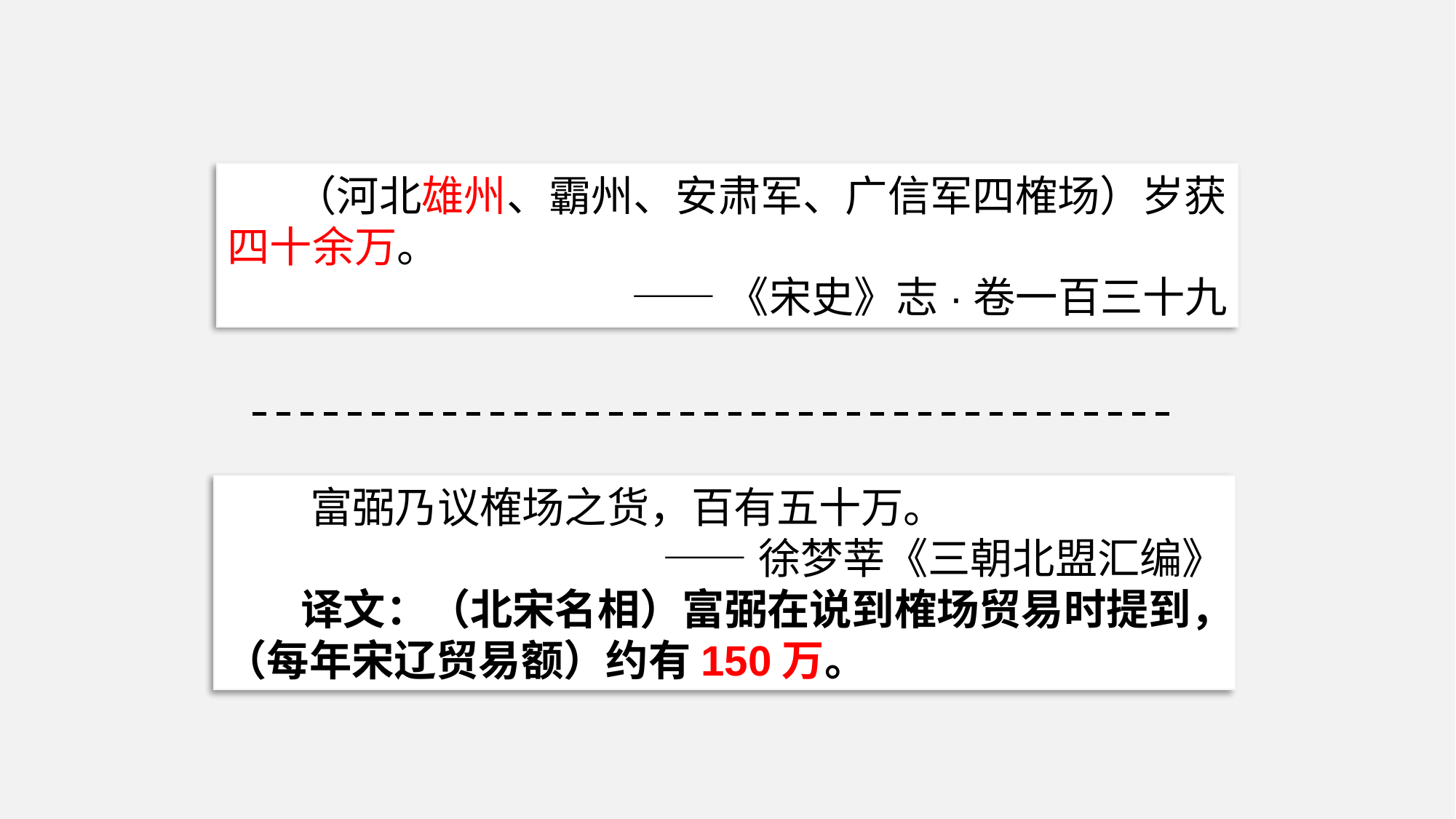

（河北雄州、霸州、安肃军、广信军四榷场）岁获四十余万。
                        ——《宋史》志·卷一百三十九
        富弼乃议榷场之货，百有五十万。
                      ——徐梦莘《三朝北盟汇编》
       译文：（北宋名相）富弼在说到榷场贸易时提到，（每年宋辽贸易额）约有150万。